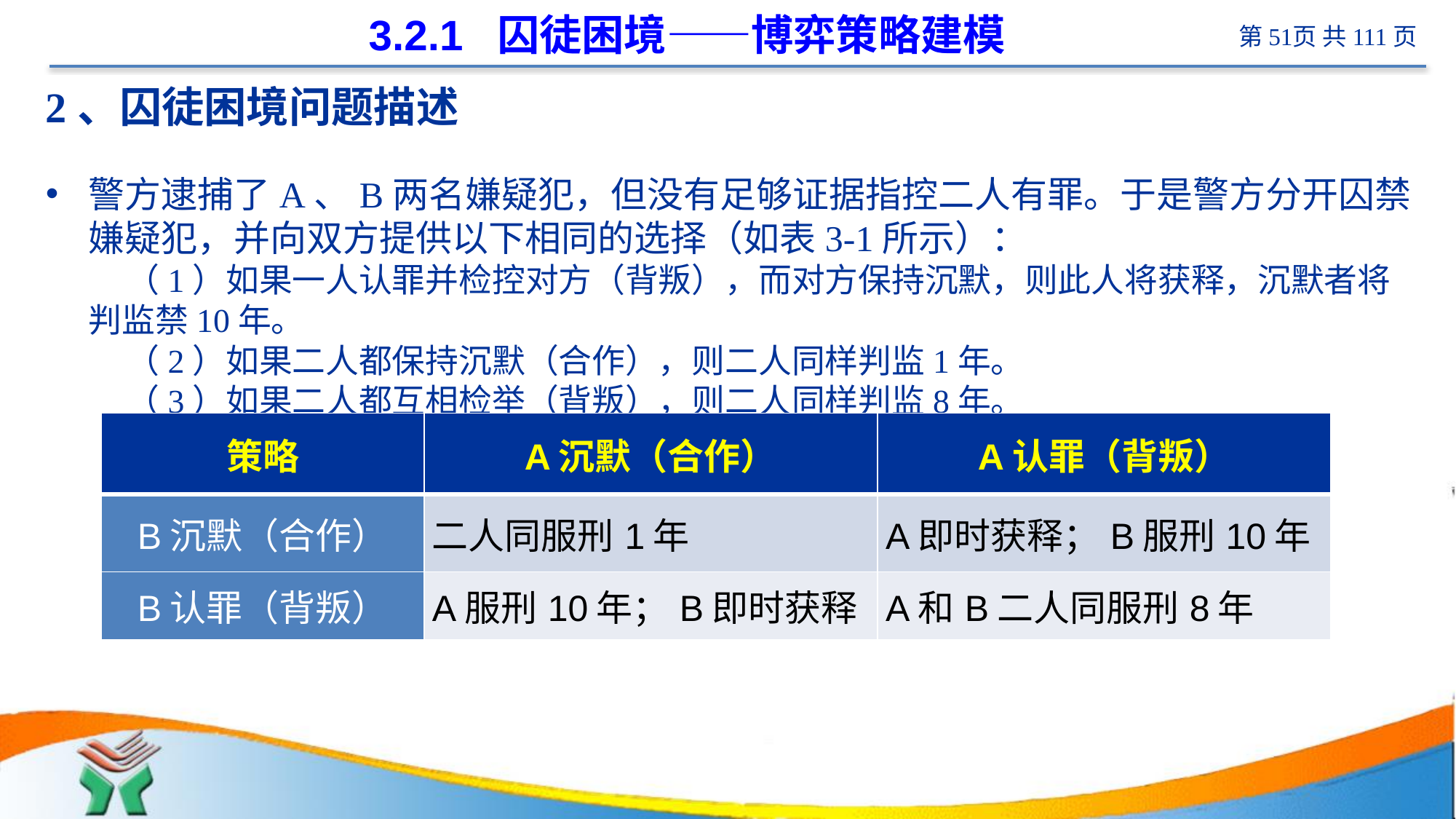

# 3.2.1  囚徒困境——博弈策略建模
2、囚徒困境问题描述

警方逮捕了A、B两名嫌疑犯，但没有足够证据指控二人有罪。于是警方分开囚禁嫌疑犯，并向双方提供以下相同的选择（如表3-1所示）：
    （1）如果一人认罪并检控对方（背叛），而对方保持沉默，则此人将获释，沉默者将判监禁10年。
    （2）如果二人都保持沉默（合作），则二人同样判监1年。
    （3）如果二人都互相检举（背叛），则二人同样判监8年。

| 策略 | A沉默（合作） | A认罪（背叛） |
| --- | --- | --- |
| B沉默（合作） | 二人同服刑1年 | A即时获释；B服刑10年 |
| B认罪（背叛） | A服刑10年；B即时获释 | A和B二人同服刑8年 |